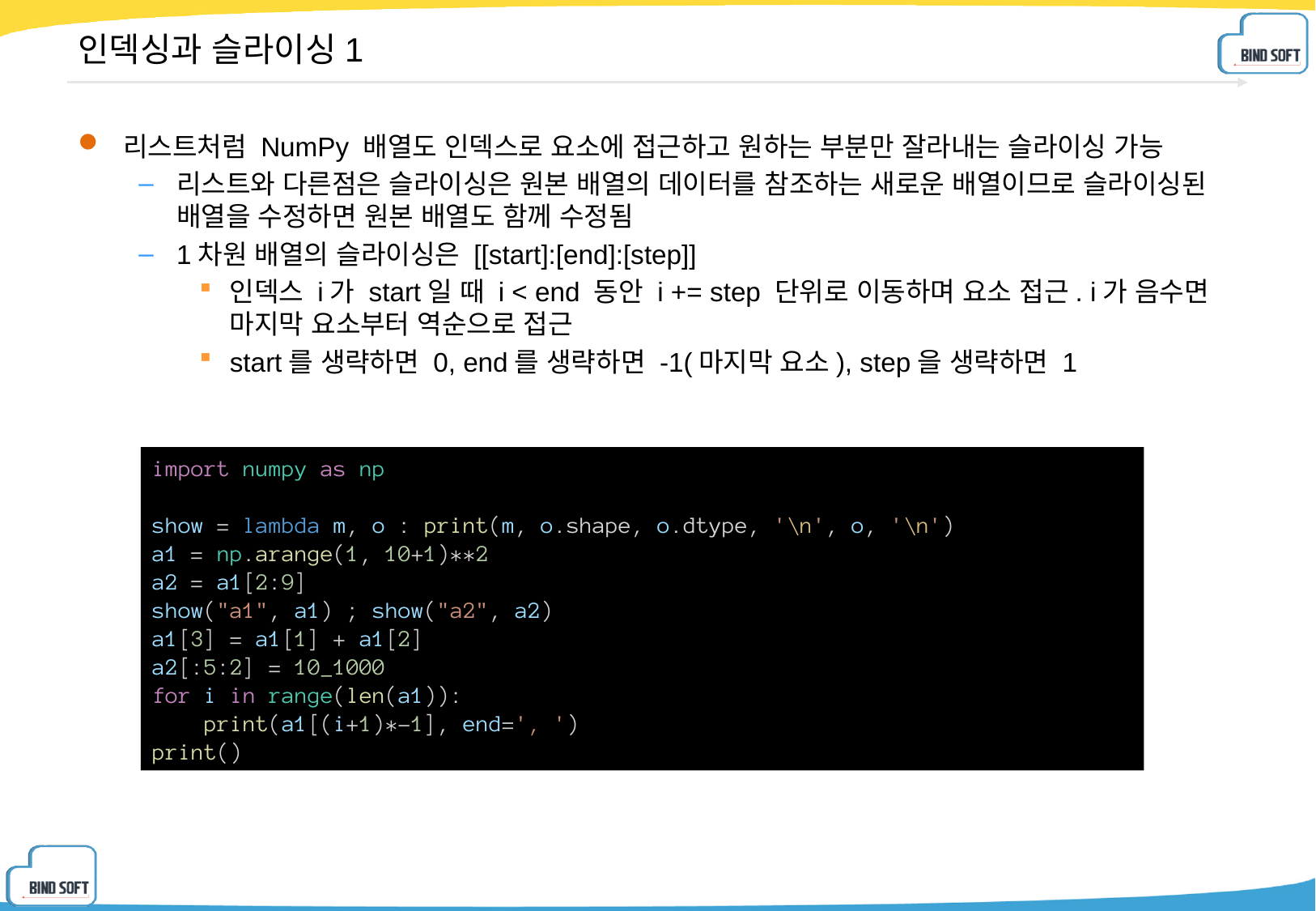

# 인덱싱과 슬라이싱1
리스트처럼 NumPy 배열도 인덱스로 요소에 접근하고 원하는 부분만 잘라내는 슬라이싱 가능
리스트와 다른점은 슬라이싱은 원본 배열의 데이터를 참조하는 새로운 배열이므로 슬라이싱된 배열을 수정하면 원본 배열도 함께 수정됨
1차원 배열의 슬라이싱은 [[start]:[end]:[step]]
인덱스 i가 start일 때 i < end 동안 i += step 단위로 이동하며 요소 접근. i가 음수면 마지막 요소부터 역순으로 접근
start를 생략하면 0, end를 생략하면 -1(마지막 요소), step을 생략하면 1

import numpy as np
show = lambda m, o : print(m, o.shape, o.dtype, '\n', o, '\n')
a1 = np.arange(1, 10+1)**2
a2 = a1[2:9]
show("a1", a1) ; show("a2", a2)
a1[3] = a1[1] + a1[2]
a2[:5:2] = 10_1000
for i in range(len(a1)):
    print(a1[(i+1)*-1], end=', ')
print()